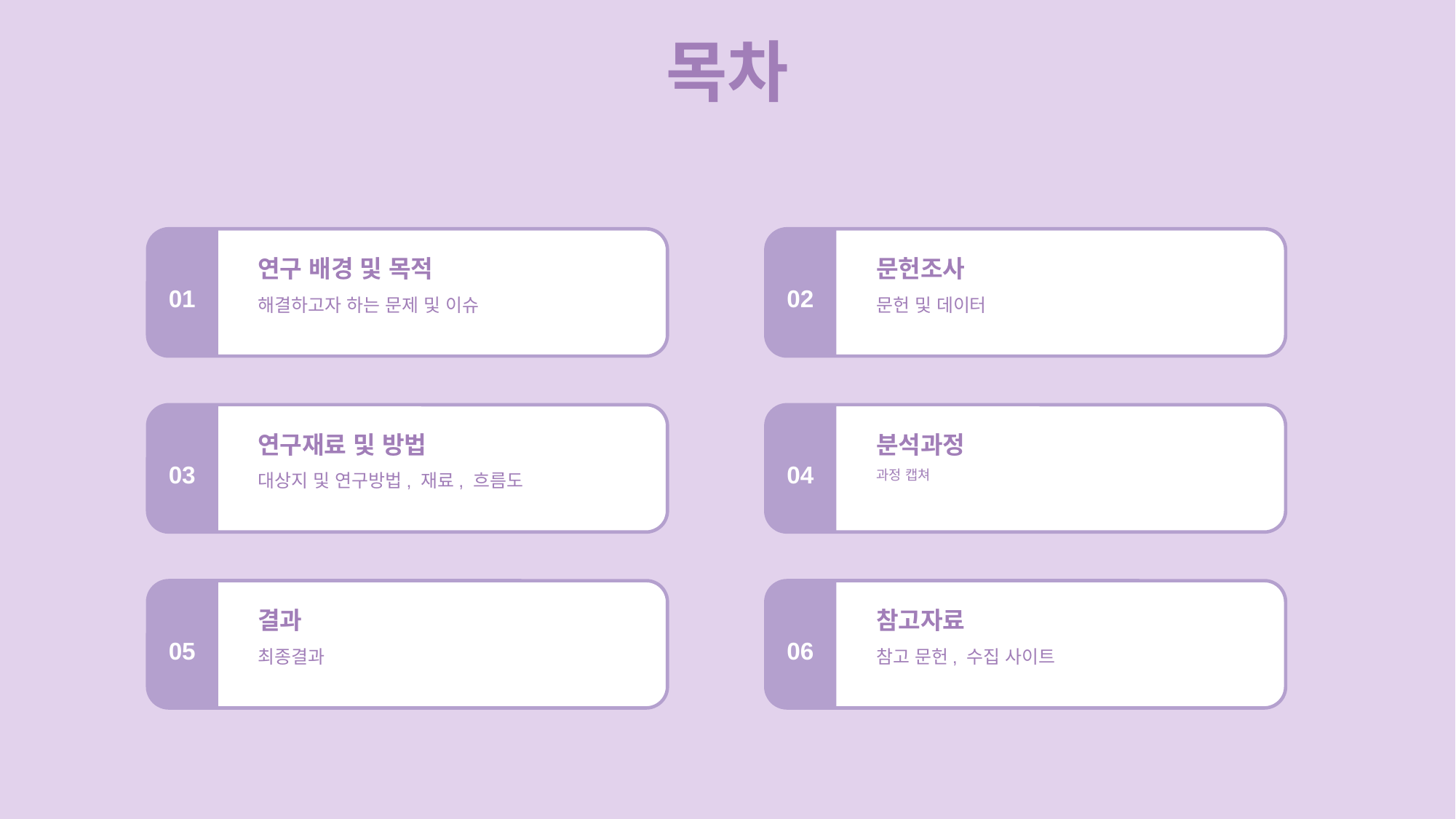

목차

연구 배경 및 목적
해결하고자 하는 문제 및 이슈
문헌조사
문헌 및 데이터

01
02

연구재료 및 방법
대상지 및 연구방법, 재료, 흐름도
분석과정
과정 캡쳐

03
04

결과
최종결과
참고자료
참고 문헌, 수집 사이트

05
06